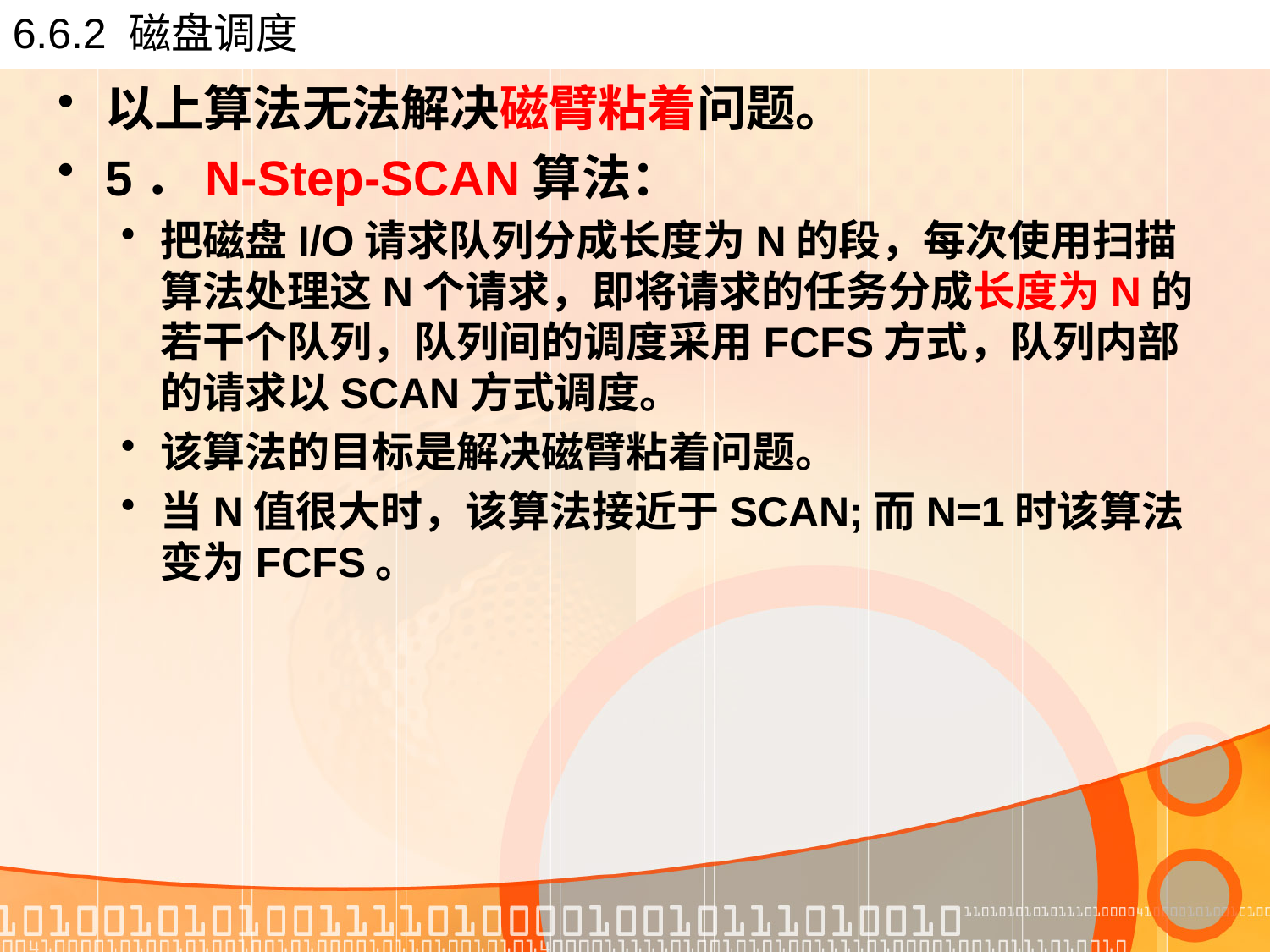

# 6.6.2 磁盘调度
以上算法无法解决磁臂粘着问题。
5．N-Step-SCAN算法：
把磁盘I/O请求队列分成长度为N的段，每次使用扫描算法处理这N个请求，即将请求的任务分成长度为N的若干个队列，队列间的调度采用FCFS方式，队列内部的请求以SCAN方式调度。
该算法的目标是解决磁臂粘着问题。
当N值很大时，该算法接近于SCAN;而N=1时该算法变为FCFS。